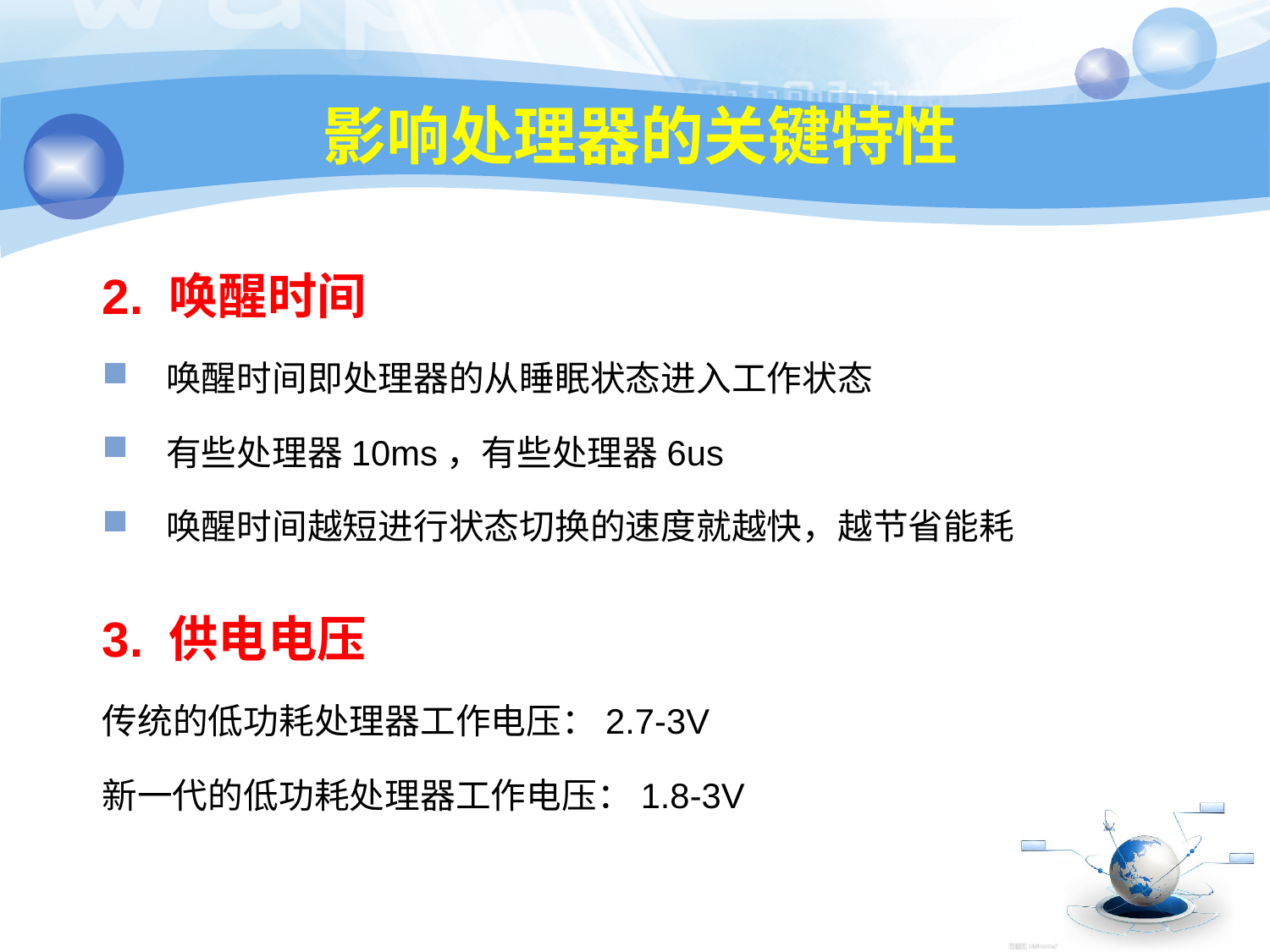

24
# 影响处理器的关键特性
2. 唤醒时间
 唤醒时间即处理器的从睡眠状态进入工作状态
 有些处理器10ms，有些处理器6us
 唤醒时间越短进行状态切换的速度就越快，越节省能耗
3. 供电电压
传统的低功耗处理器工作电压：2.7-3V
新一代的低功耗处理器工作电压：1.8-3V